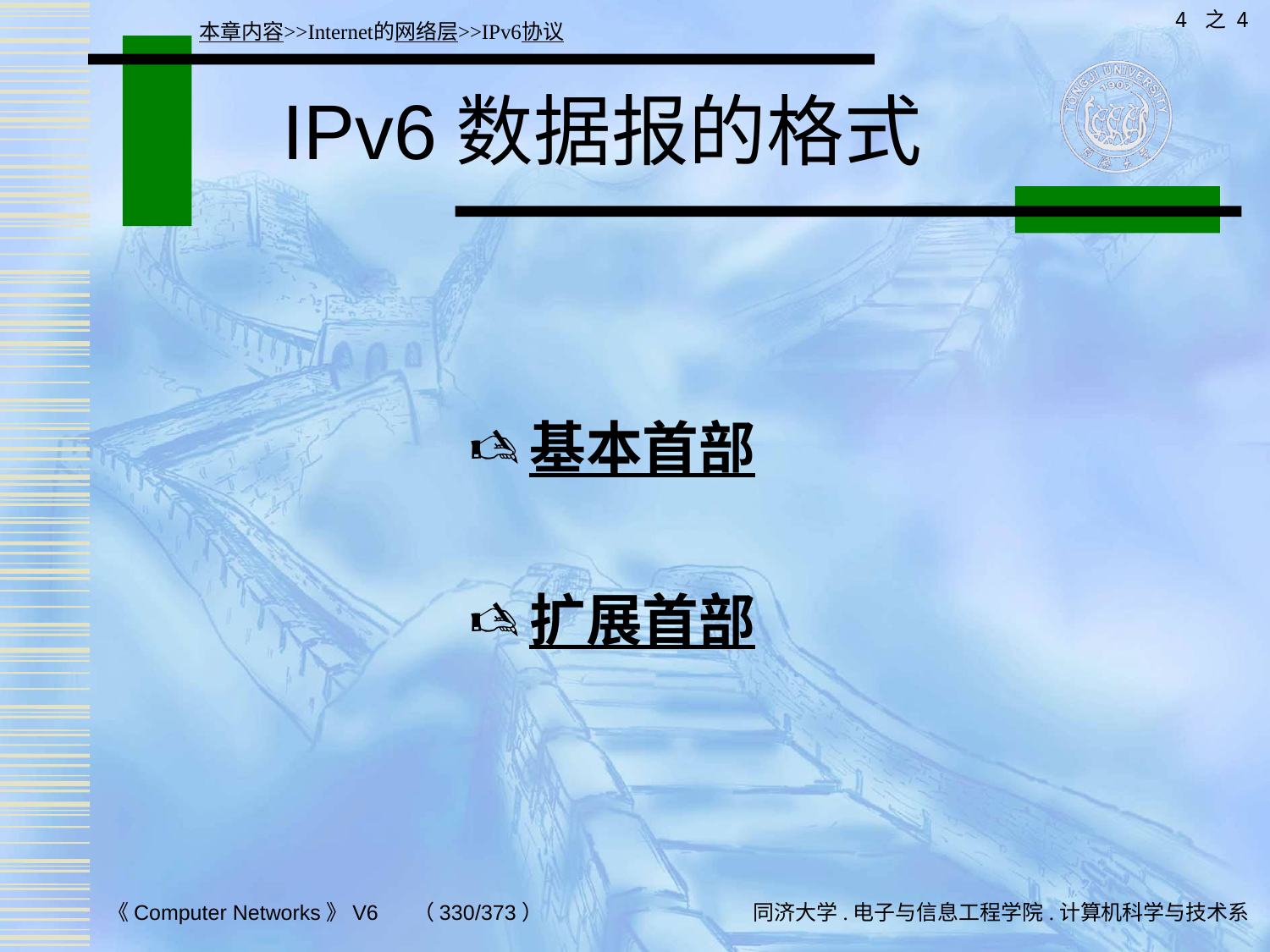

4 之 4
本章内容>>Internet的网络层>>IPv6协议
# IPv6数据报的格式
基本首部

扩展首部